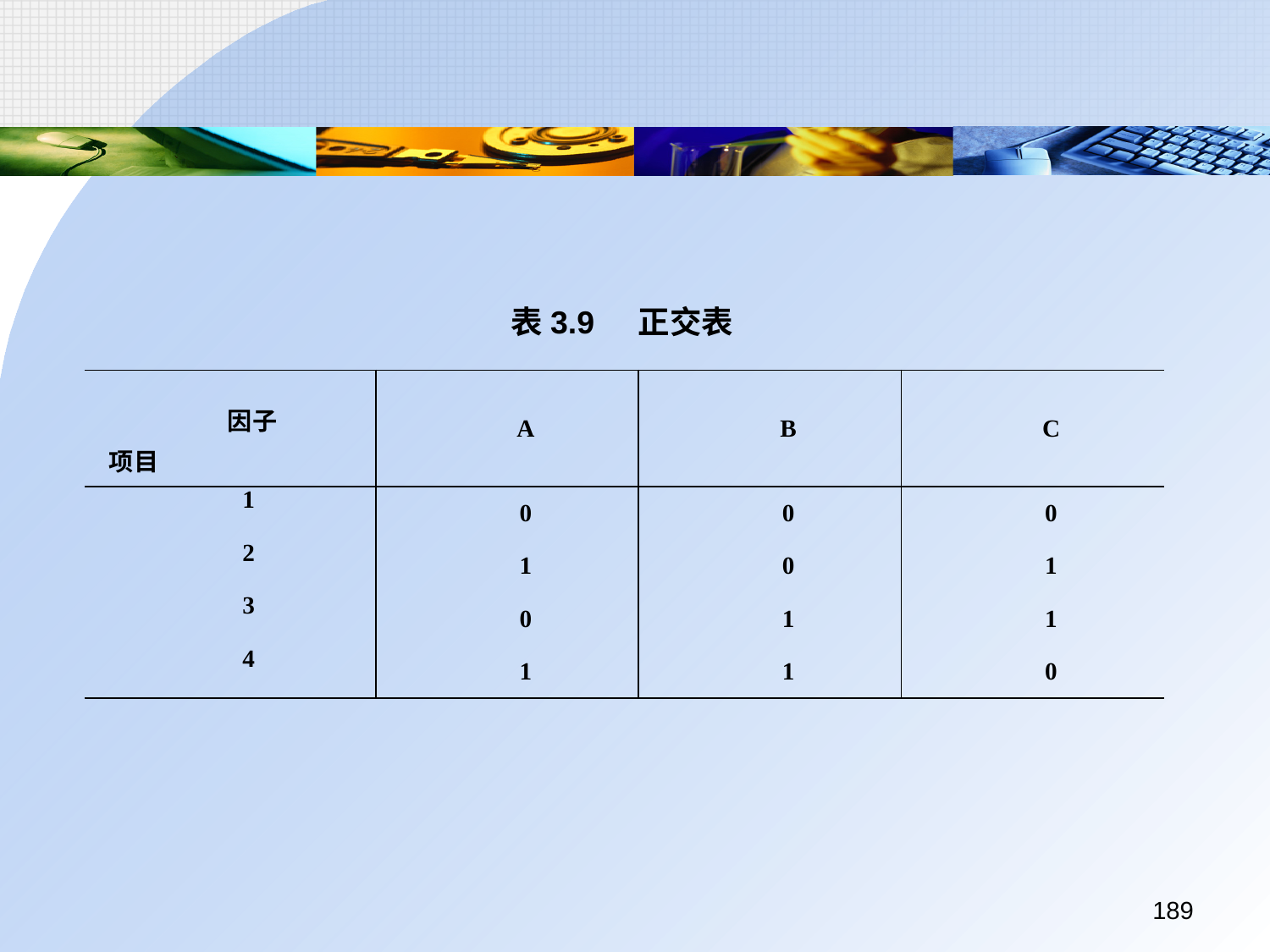

表3.9	正交表
| 因子 项目 | A | B | C |
| --- | --- | --- | --- |
| 1 | 0 | 0 | 0 |
| 2 | 1 | 0 | 1 |
| 3 | 0 | 1 | 1 |
| 4 | 1 | 1 | 0 |
189